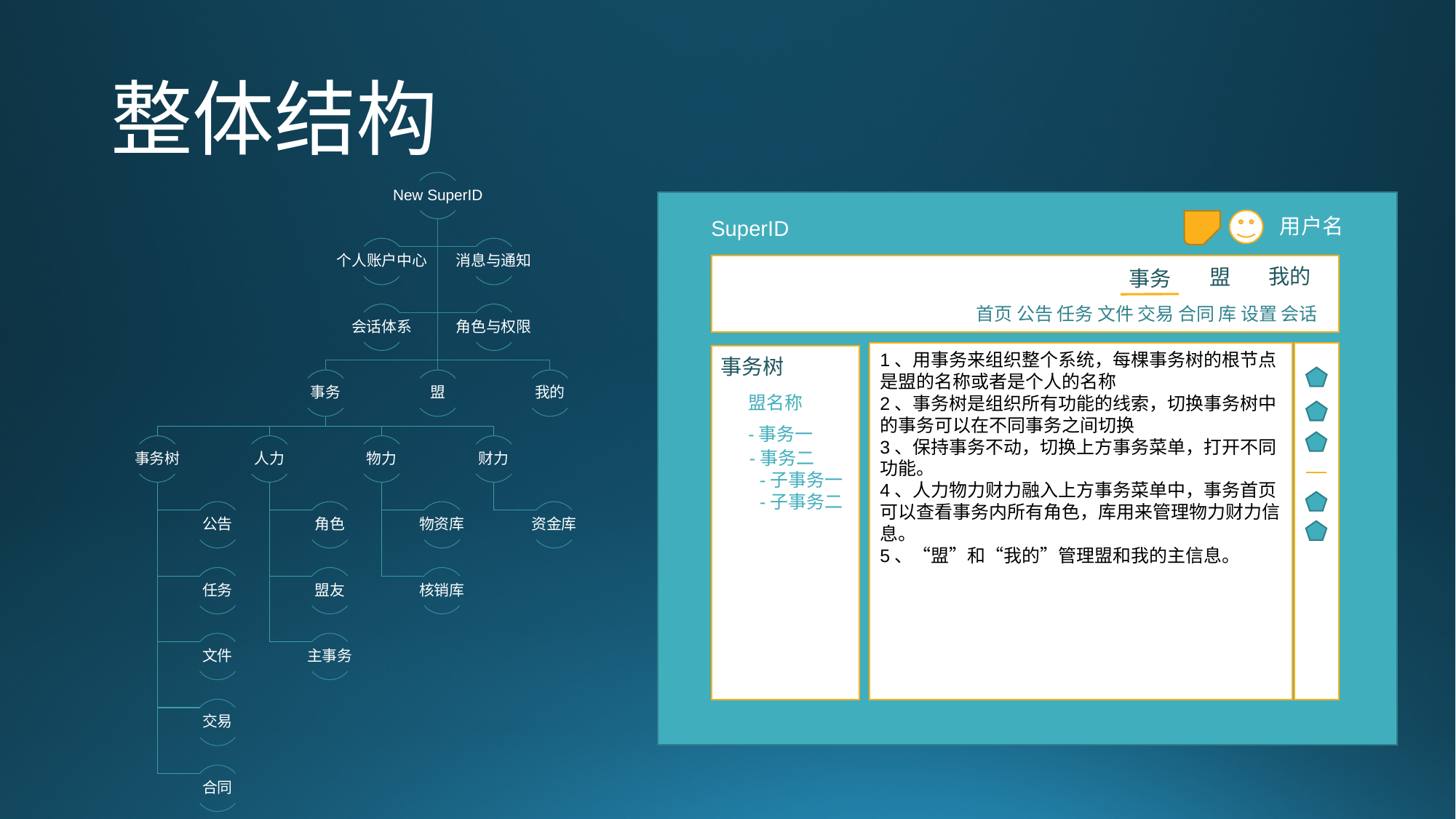

# 整体结构
New SuperID
事务
事务树
公告
任务
文件
交易
合同
人力
角色
盟友
主事务
物力
物资库
核销库
财力
资金库
盟
我的
个人账户中心
消息与通知
会话体系
角色与权限

用户名
SuperID

我的
盟
事务
首页 公告 任务 文件 交易 合同 库 设置 会话
1、用事务来组织整个系统，每棵事务树的根节点是盟的名称或者是个人的名称
2、事务树是组织所有功能的线索，切换事务树中的事务可以在不同事务之间切换
3、保持事务不动，切换上方事务菜单，打开不同功能。
4、人力物力财力融入上方事务菜单中，事务首页可以查看事务内所有角色，库用来管理物力财力信息。
5、“盟”和“我的”管理盟和我的主信息。

事务树

盟名称

-事务一

-事务二
  -子事务一
  -子事务二